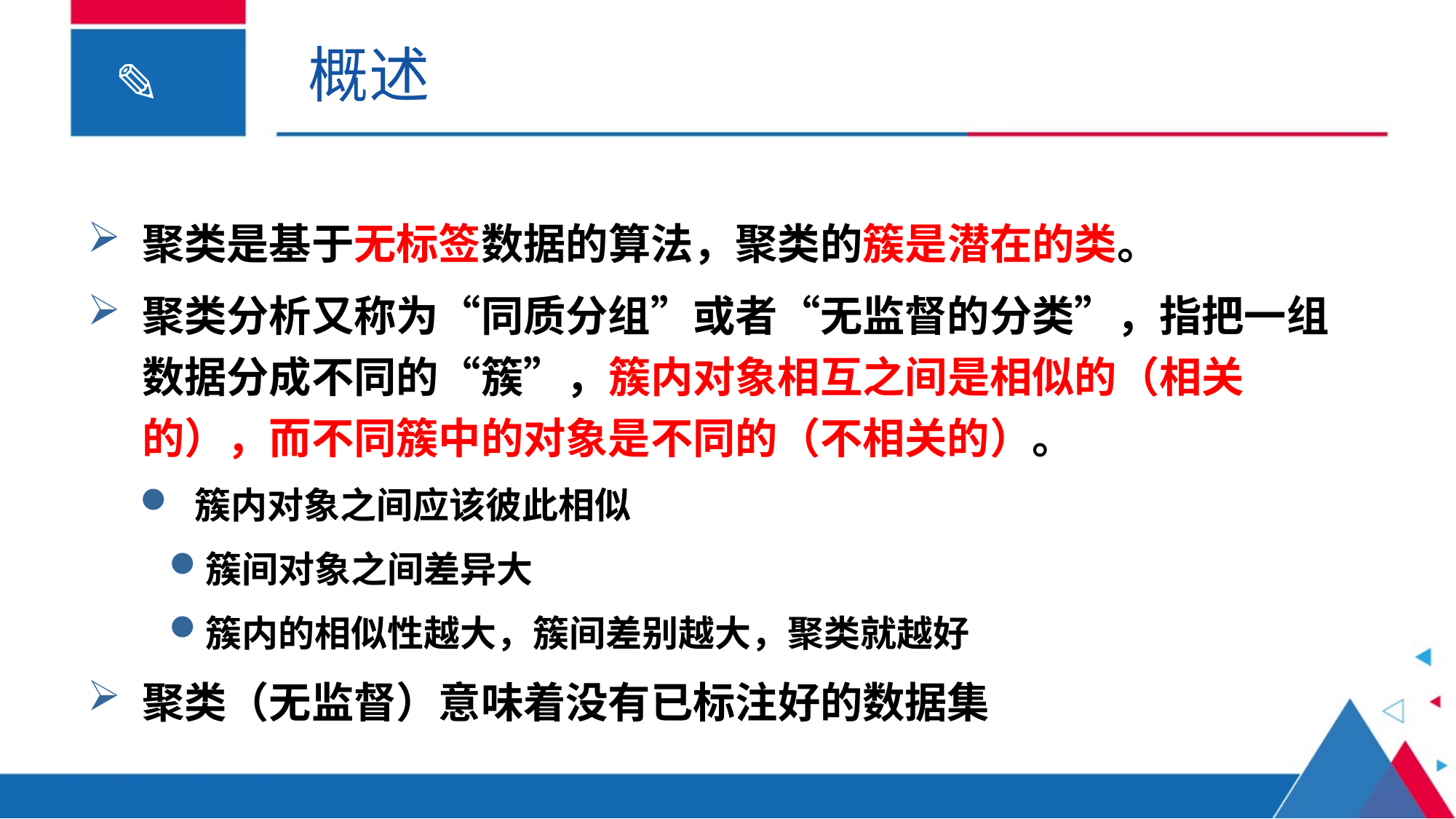

概述
聚类是基于无标签数据的算法，聚类的簇是潜在的类。
聚类分析又称为“同质分组”或者“无监督的分类”，指把一组数据分成不同的“簇”，簇内对象相互之间是相似的（相关的），而不同簇中的对象是不同的（不相关的）。
簇内对象之间应该彼此相似
簇间对象之间差异大
簇内的相似性越大，簇间差别越大，聚类就越好
聚类（无监督）意味着没有已标注好的数据集